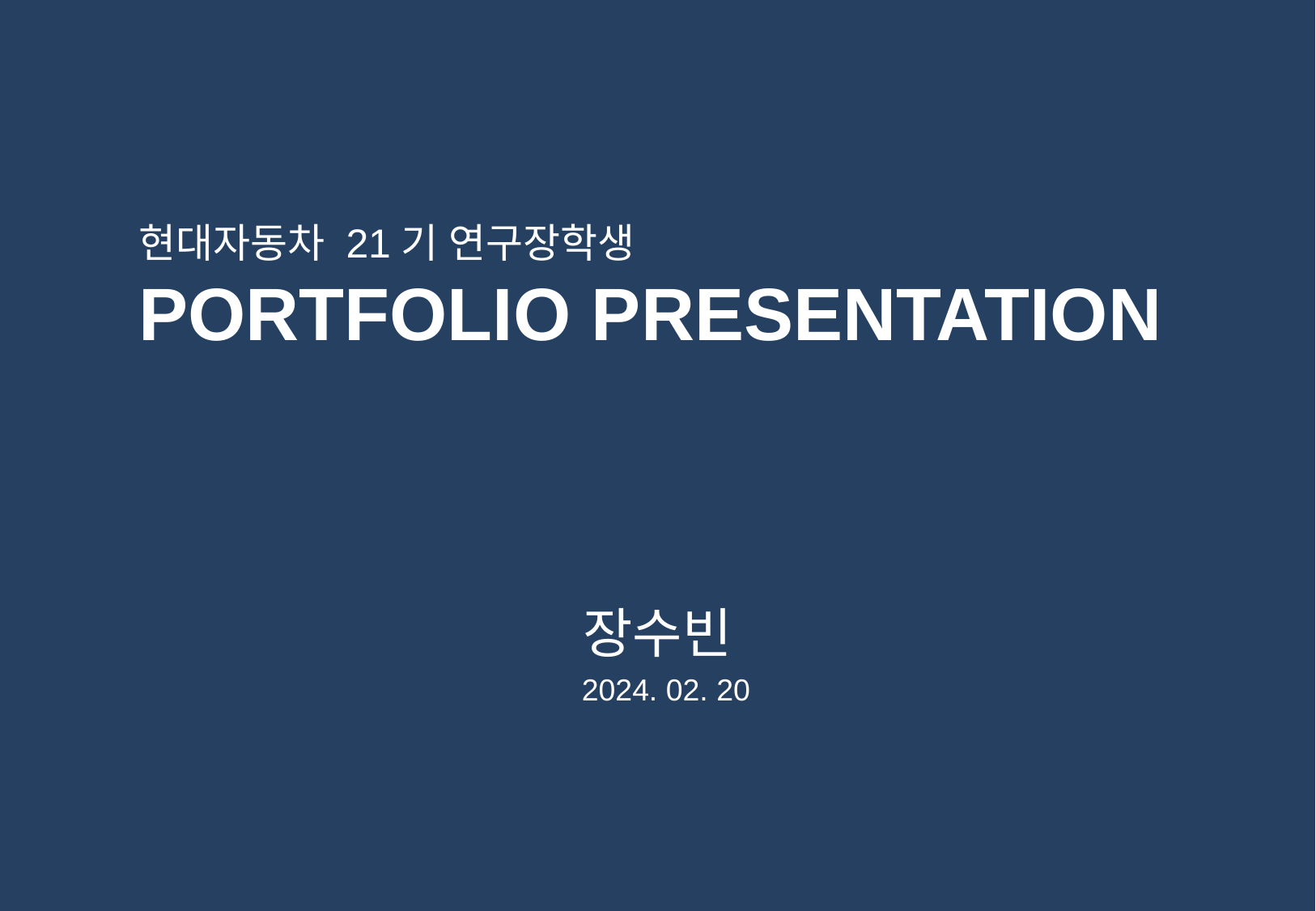

현대자동차 21기 연구장학생
PORTFOLIO PRESENTATION
장수빈
2024. 02. 20